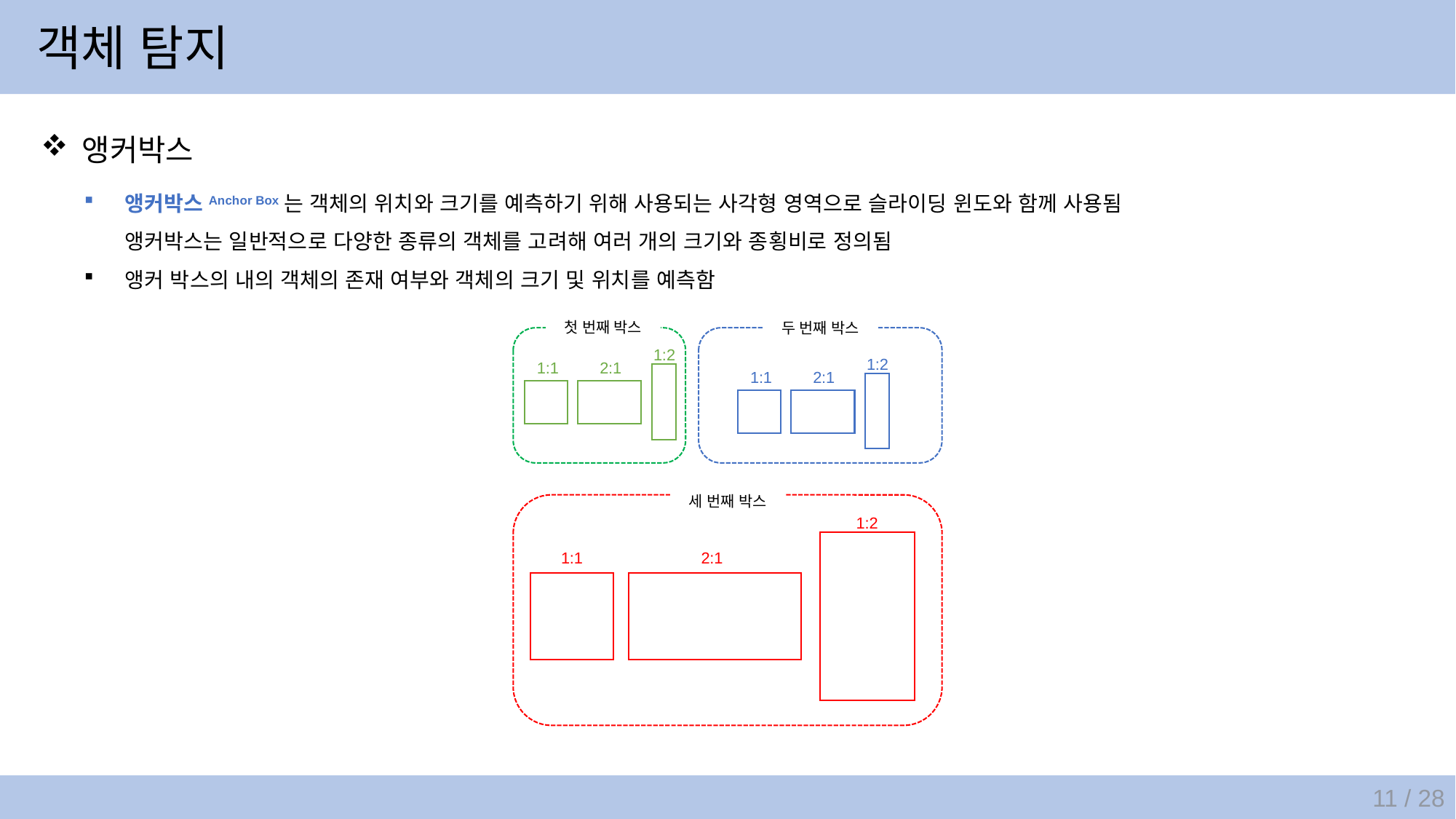

객체 탐지
앵커박스
앵커박스Anchor Box는 객체의 위치와 크기를 예측하기 위해 사용되는 사각형 영역으로 슬라이딩 윈도와 함께 사용됨
앵커박스는 일반적으로 다양한 종류의 객체를 고려해 여러 개의 크기와 종횡비로 정의됨
앵커 박스의 내의 객체의 존재 여부와 객체의 크기 및 위치를 예측함
첫 번째 박스
두 번째 박스

1:2
1:2
1:1
2:1
1:1
2:1

세 번째 박스

1:2

1:1
2:1

11 / 28